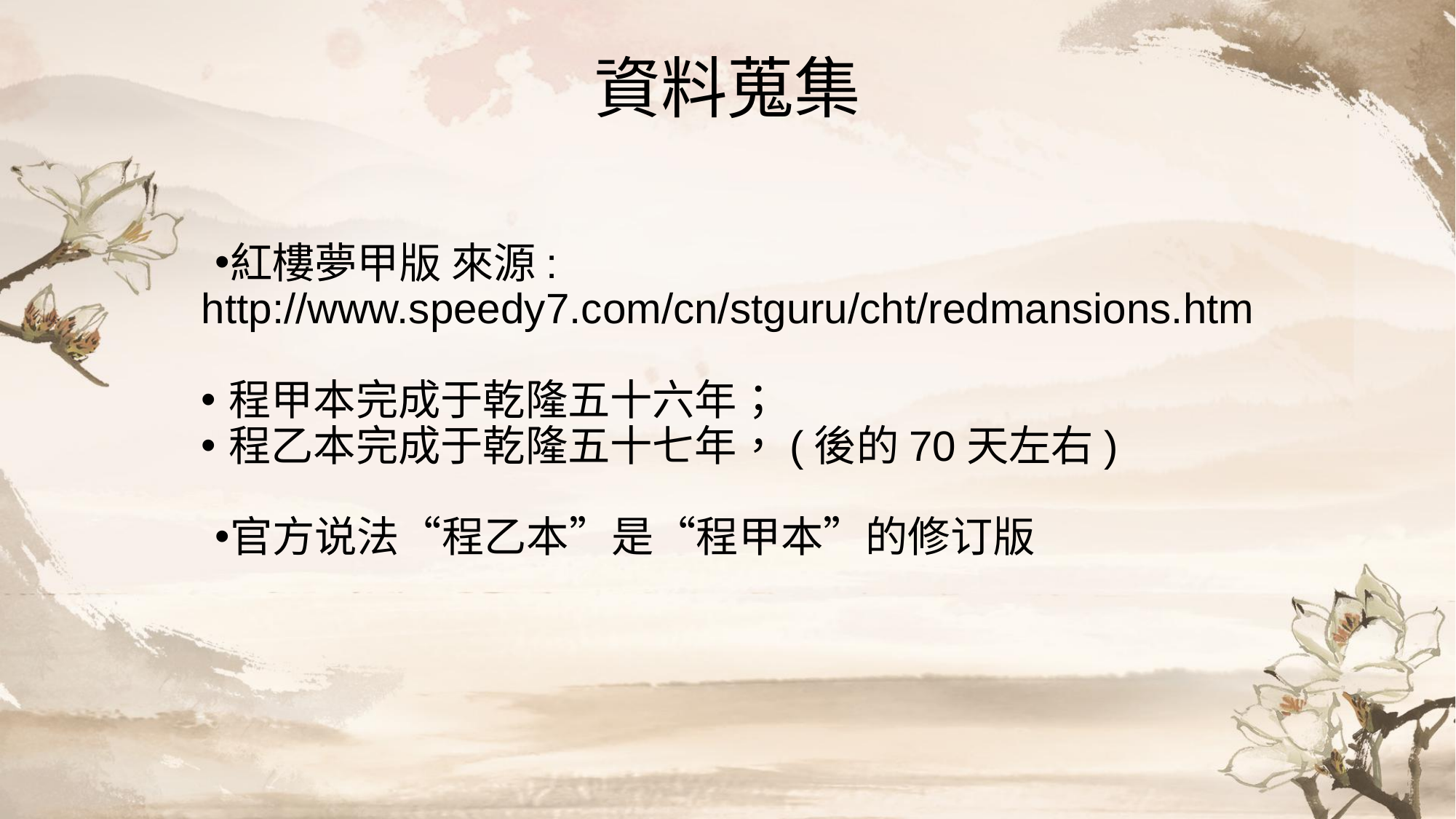

# 資料蒐集
紅樓夢甲版 來源:
http://www.speedy7.com/cn/stguru/cht/redmansions.htm

程甲本完成于乾隆五十六年；
程乙本完成于乾隆五十七年，(後的70天左右)

官方说法“程乙本”是“程甲本”的修订版